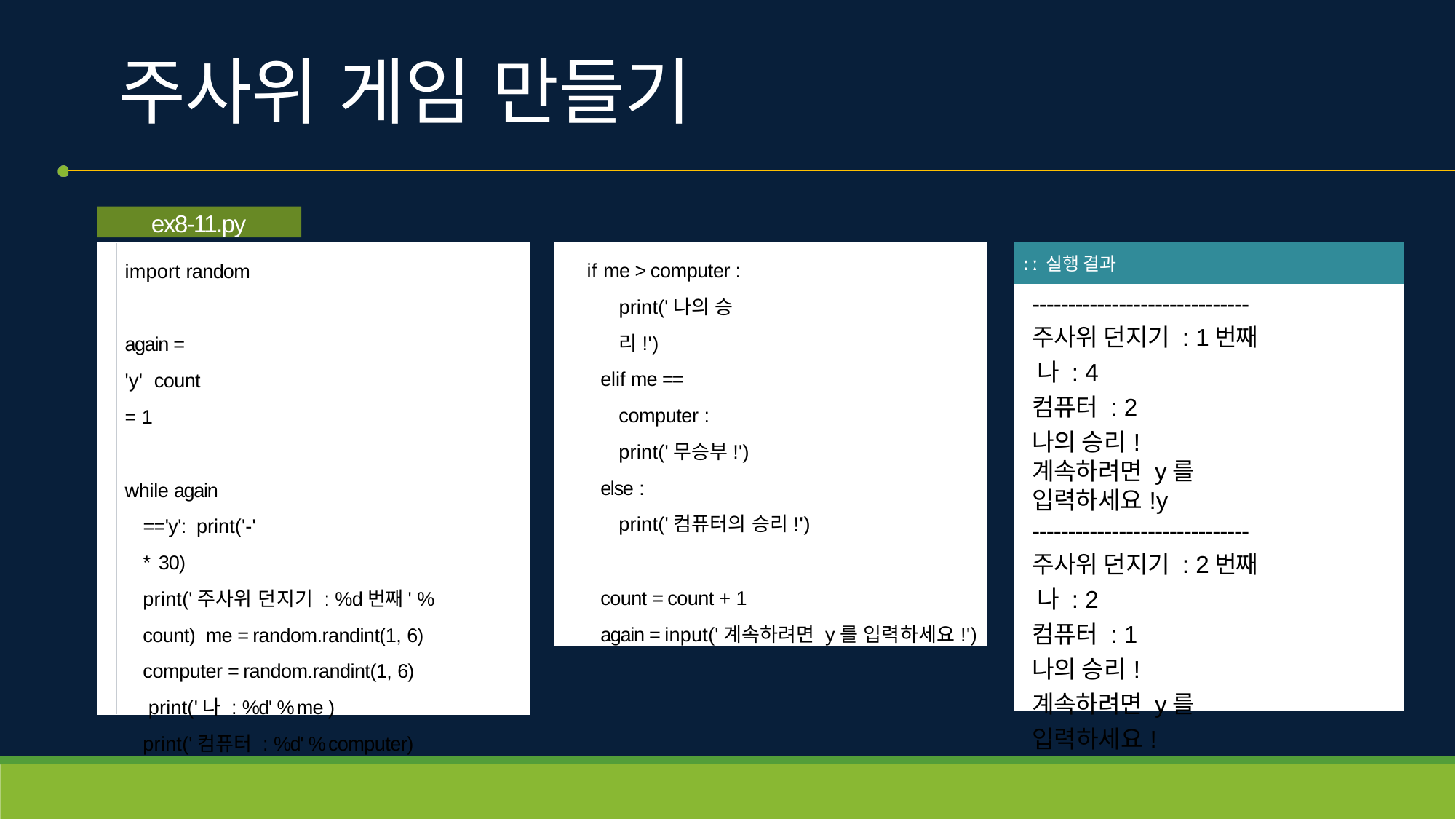

# 주사위 게임 만들기

ex8-11.py

if me > computer :  print('나의 승리!')
elif me == computer :  print('무승부!')
else :
print('컴퓨터의 승리!')

count = count + 1
again = input('계속하려면 y를 입력하세요!')
| ː ː 실행 결과 |
| --- |
| ------------------------------ 주사위 던지기 : 1번째 나 : 4 컴퓨터 : 2 나의 승리! 계속하려면 y를 입력하세요!y ------------------------------ 주사위 던지기 : 2번째 나 : 2 컴퓨터 : 1 나의 승리! 계속하려면 y를 입력하세요! |

import random

again = 'y'  count = 1

while again =='y':  print('-' * 30)
print('주사위 던지기 : %d번째' % count)  me = random.randint(1, 6)
computer = random.randint(1, 6)  print('나 : %d' % me )  print('컴퓨터 : %d' % computer)